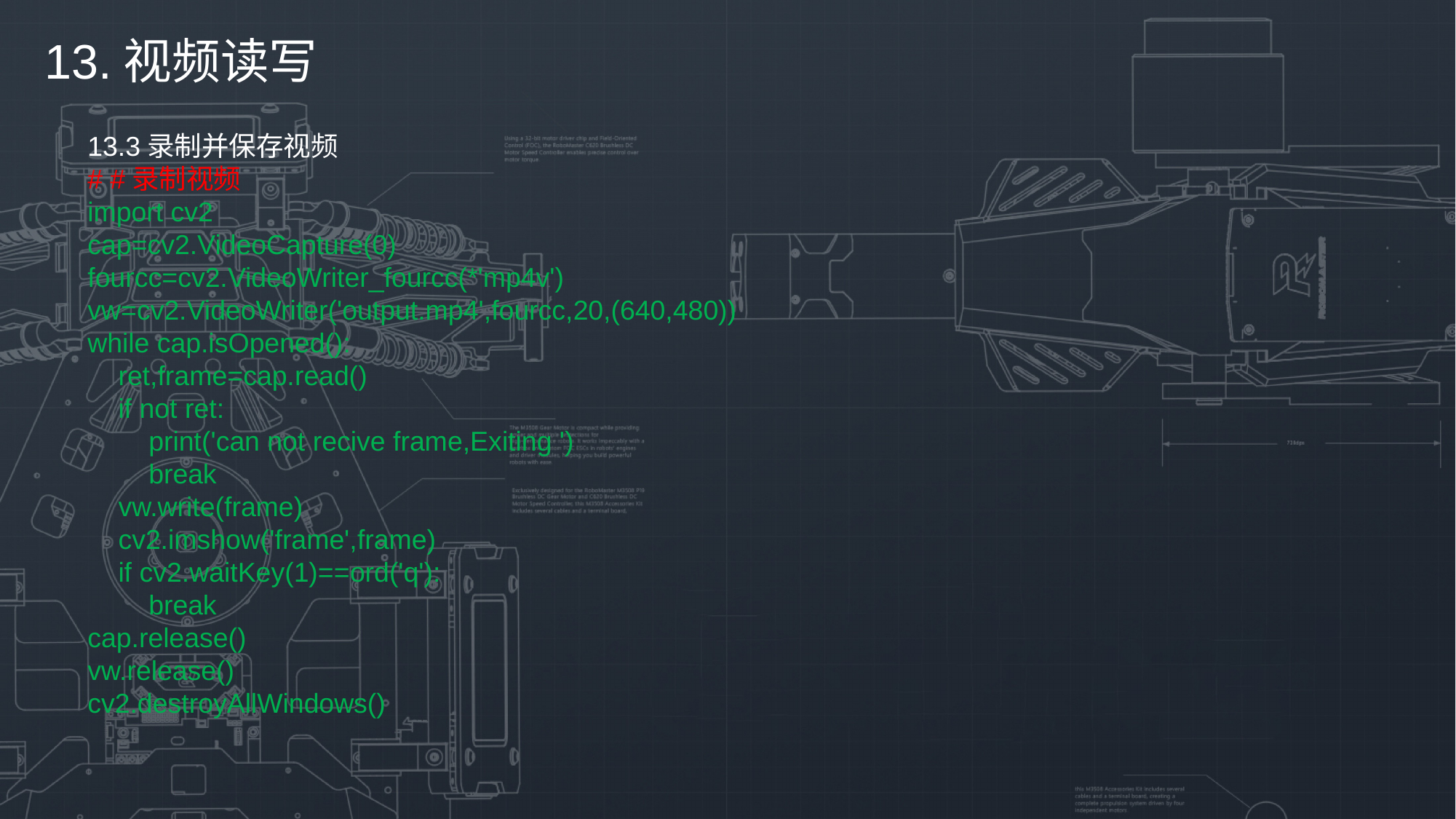

13.视频读写
13.3录制并保存视频
# #录制视频
import cv2
cap=cv2.VideoCapture(0)
fourcc=cv2.VideoWriter_fourcc(*'mp4v')
vw=cv2.VideoWriter('output.mp4',fourcc,20,(640,480))
while cap.isOpened():
    ret,frame=cap.read()
    if not ret:
        print('can not recive frame,Exiting ')
        break
    vw.write(frame)
    cv2.imshow('frame',frame)
    if cv2.waitKey(1)==ord('q'):
        break
cap.release()
vw.release()
cv2.destroyAllWindows()